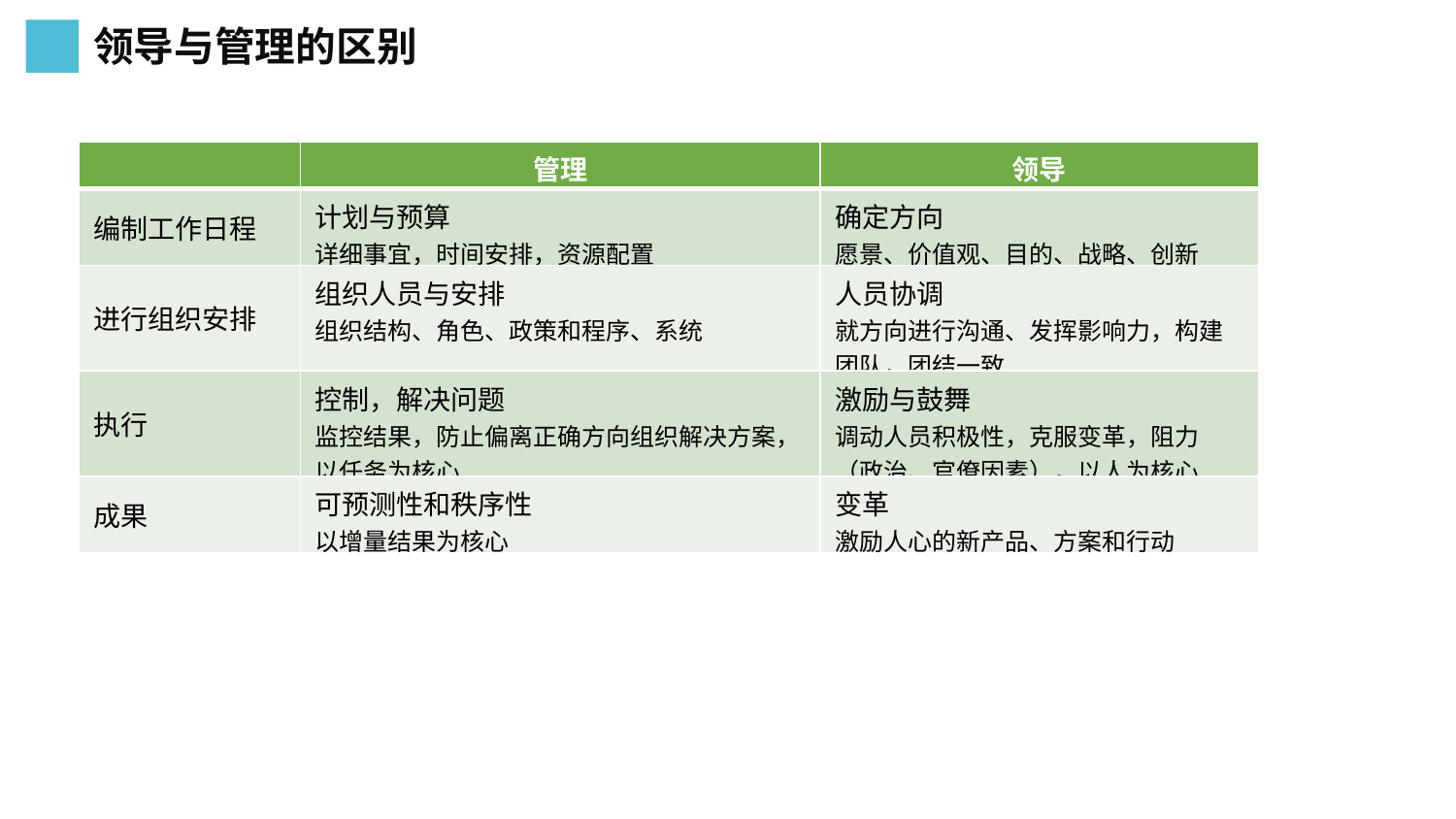

领导与管理的区别

|  | 管理 | 领导 |
| --- | --- | --- |
| 编制工作日程 | 计划与预算 详细事宜，时间安排，资源配置 | 确定方向 愿景、价值观、目的、战略、创新 |
| 进行组织安排 | 组织人员与安排 组织结构、角色、政策和程序、系统 | 人员协调 就方向进行沟通、发挥影响力，构建团队，团结一致 |
| 执行 | 控制，解决问题 监控结果，防止偏离正确方向组织解决方案，以任务为核心 | 激励与鼓舞 调动人员积极性，克服变革，阻力（政治、官僚因素），以人为核心 |
| 成果 | 可预测性和秩序性 以增量结果为核心 | 变革 激励人心的新产品、方案和行动 |